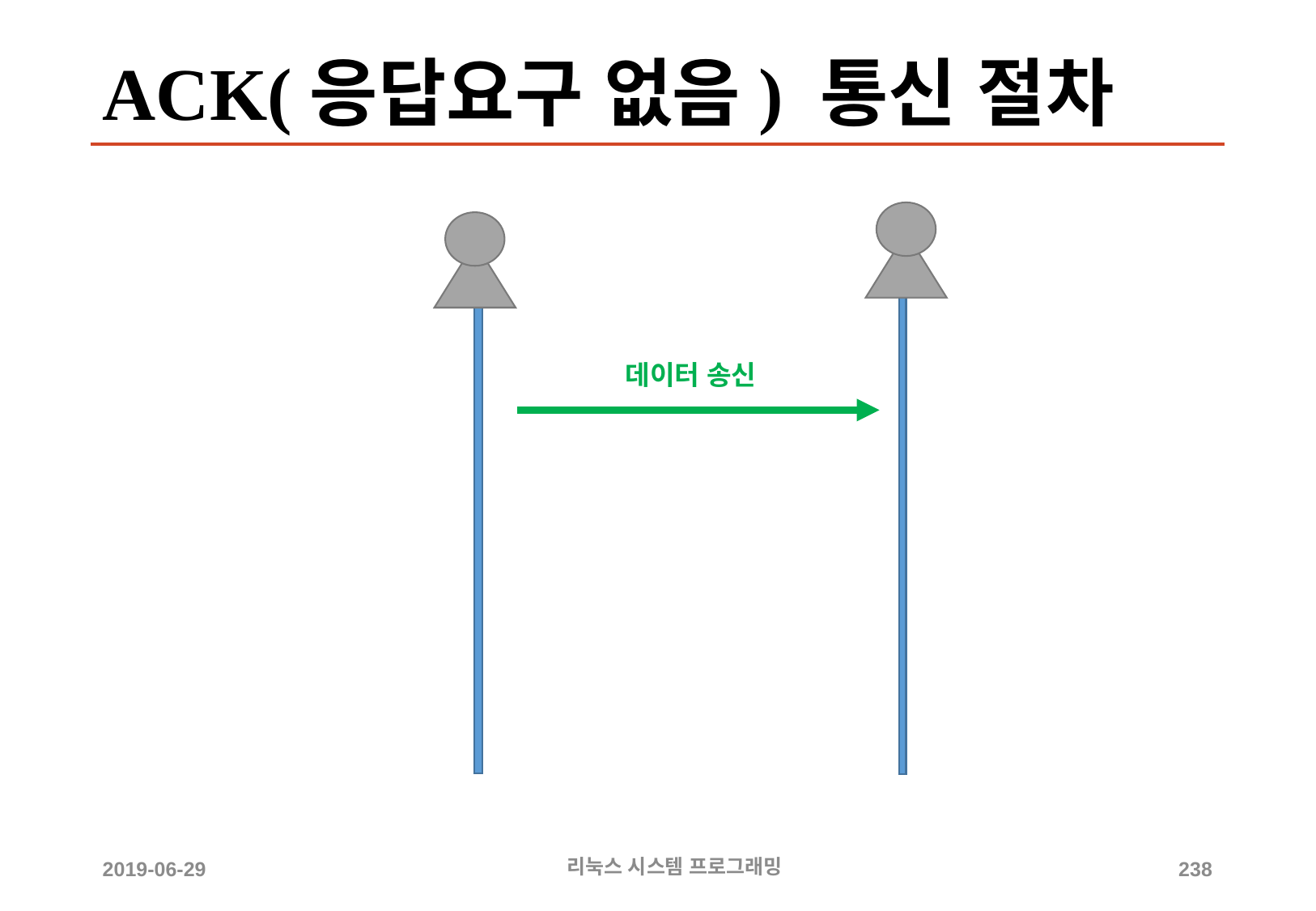

# ACK(응답요구 없음) 통신 절차

데이터 송신
2019-06-29
리눅스 시스템 프로그래밍
238